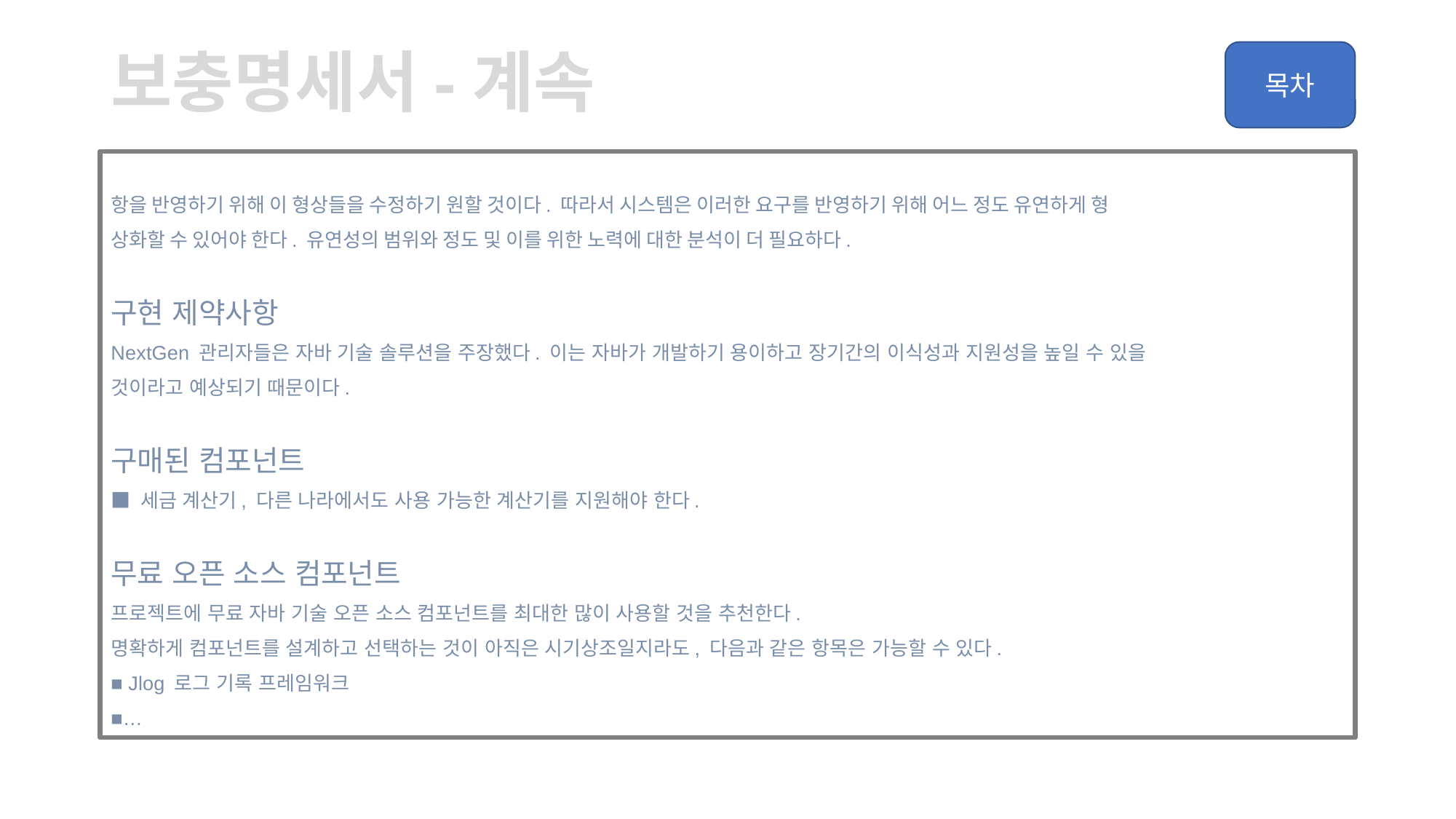

# 보충명세서-계속

항을 반영하기 위해 이 형상들을 수정하기 원할 것이다. 따라서 시스템은 이러한 요구를 반영하기 위해 어느 정도 유연하게 형
상화할 수 있어야 한다. 유연성의 범위와 정도 및 이를 위한 노력에 대한 분석이 더 필요하다.

구현 제약사항
NextGen 관리자들은 자바 기술 솔루션을 주장했다. 이는 자바가 개발하기 용이하고 장기간의 이식성과 지원성을 높일 수 있을
것이라고 예상되기 때문이다.

구매된 컴포넌트
■ 세금 계산기, 다른 나라에서도 사용 가능한 계산기를 지원해야 한다.

무료 오픈 소스 컴포넌트
프로젝트에 무료 자바 기술 오픈 소스 컴포넌트를 최대한 많이 사용할 것을 추천한다.
명확하게 컴포넌트를 설계하고 선택하는 것이 아직은 시기상조일지라도, 다음과 같은 항목은 가능할 수 있다.
■ Jlog 로그 기록 프레임워크
■…